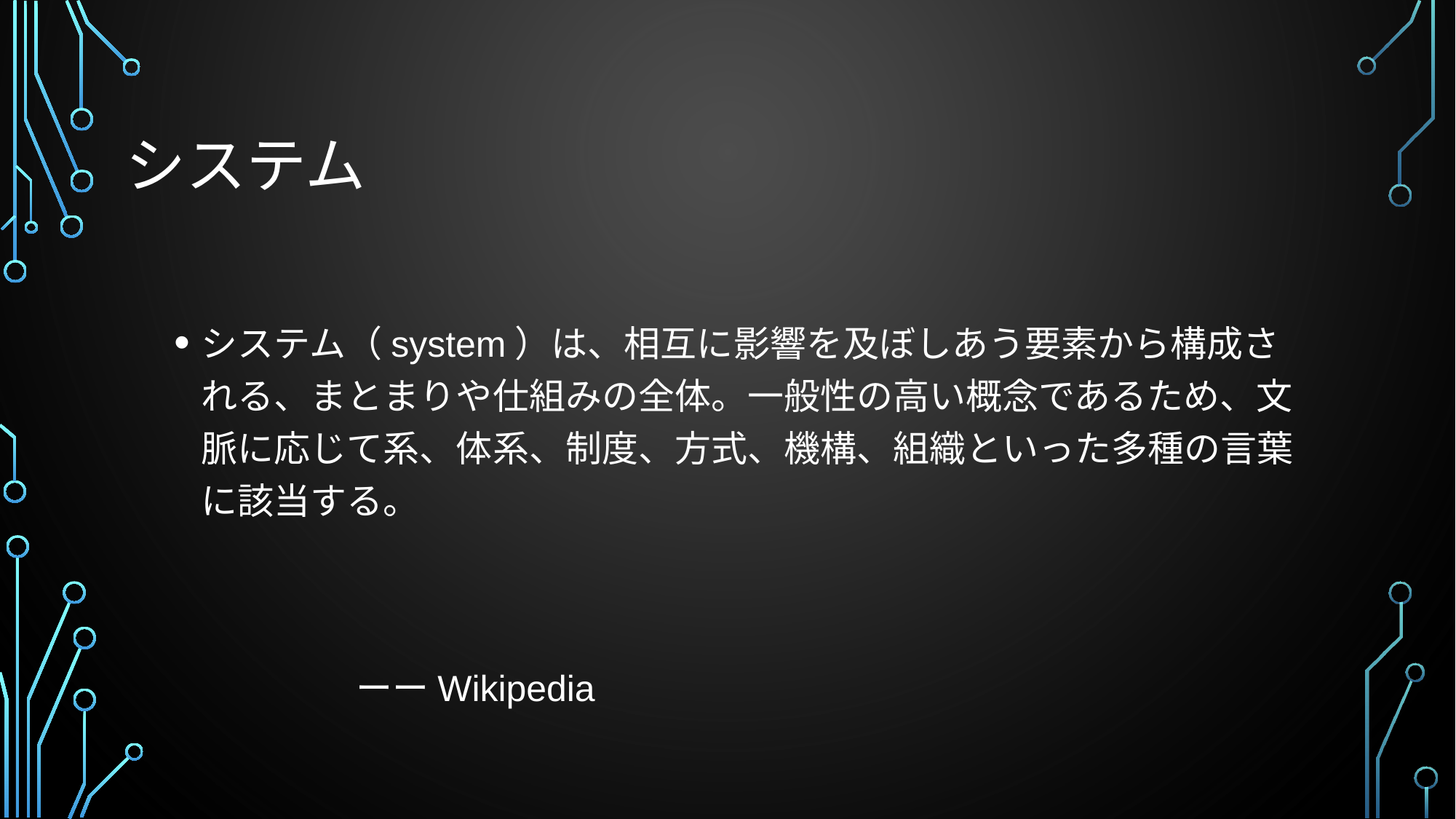

# システム
システム（system）は、相互に影響を及ぼしあう要素から構成される、まとまりや仕組みの全体。一般性の高い概念であるため、文脈に応じて系、体系、制度、方式、機構、組織といった多種の言葉に該当する。

　　　　　　　　　　　　　　　　　　　　　　　　　　　　　　　　　　　　ーーWikipedia